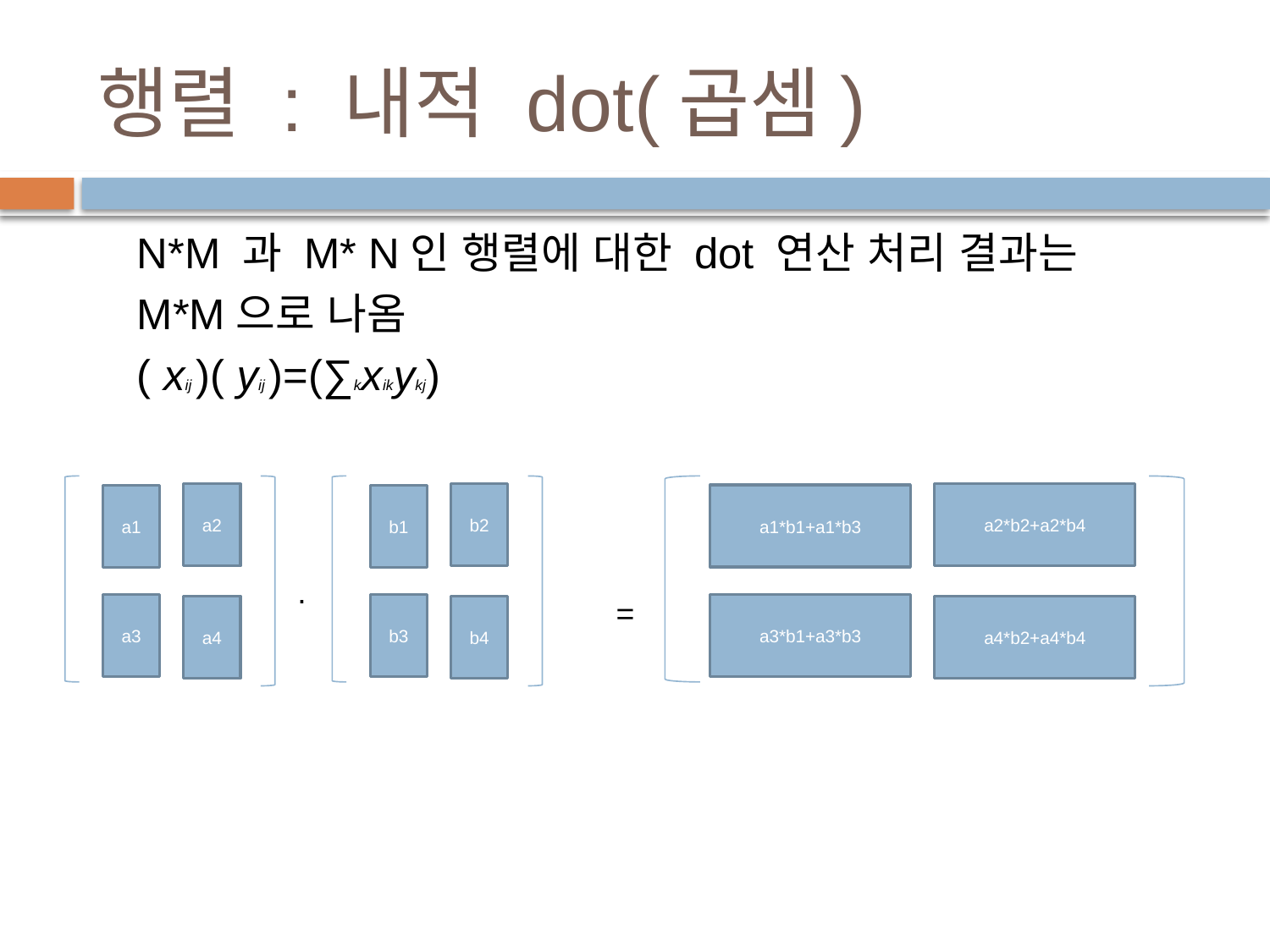

# 행렬 : 내적 dot(곱셈)
N*M 과 M* N인 행렬에 대한 dot 연산 처리 결과는
M*M으로 나옴
( x​ij​​ )( y​ij​​ )=(∑​k​​x​ik​​y​kj​​)

a2
a1
a3
a4

b2
b1
b3
b4

a2*b2+a2*b4
a1*b1+a1*b3
a3*b1+a3*b3
a4*b2+a4*b4
.
=